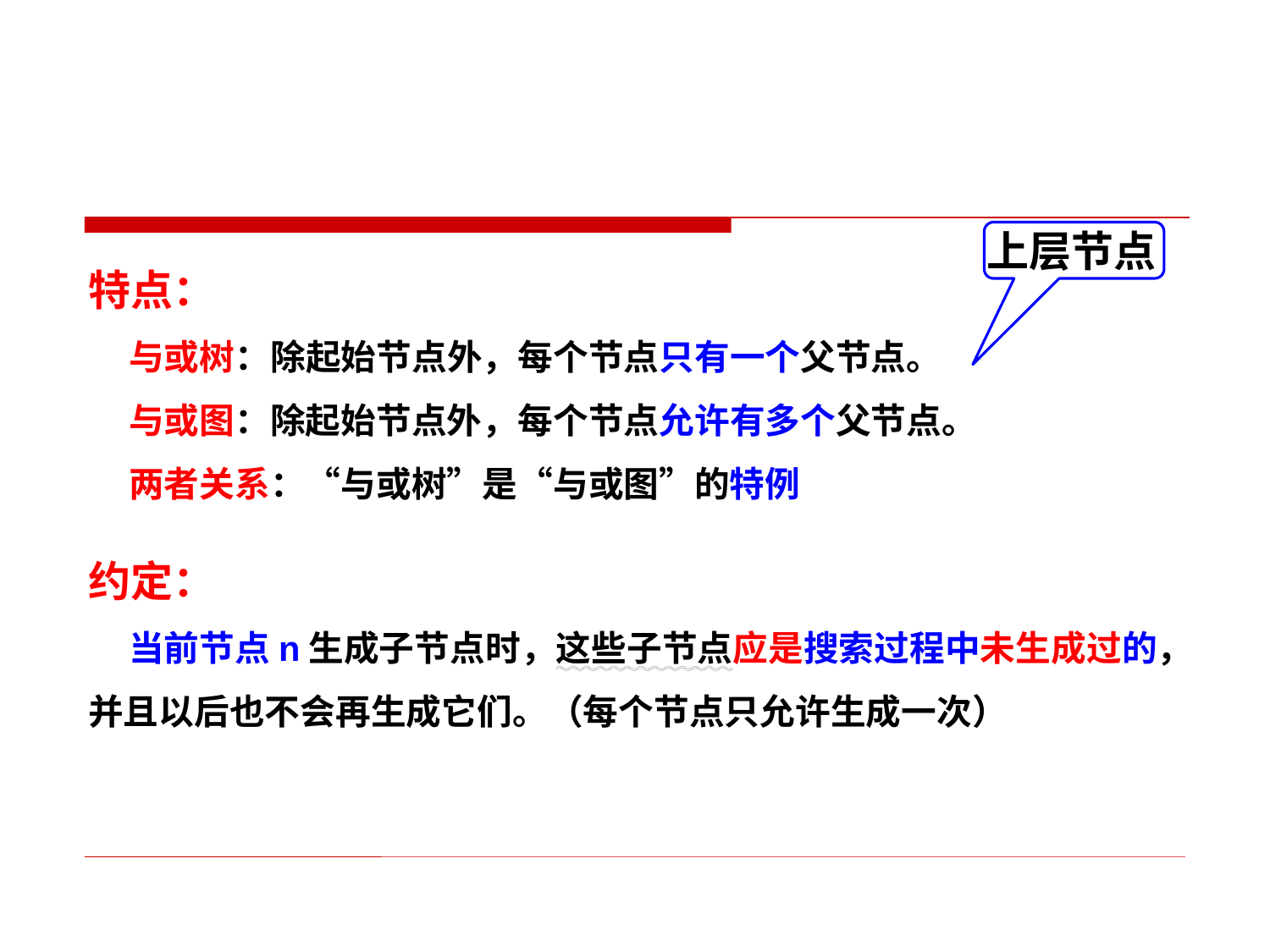

上层节点
特点：
    与或树：除起始节点外，每个节点只有一个父节点。
    与或图：除起始节点外，每个节点允许有多个父节点。
    两者关系：“与或树”是“与或图”的特例
约定：
    当前节点n生成子节点时，这些子节点应是搜索过程中未生成过的，并且以后也不会再生成它们。（每个节点只允许生成一次）